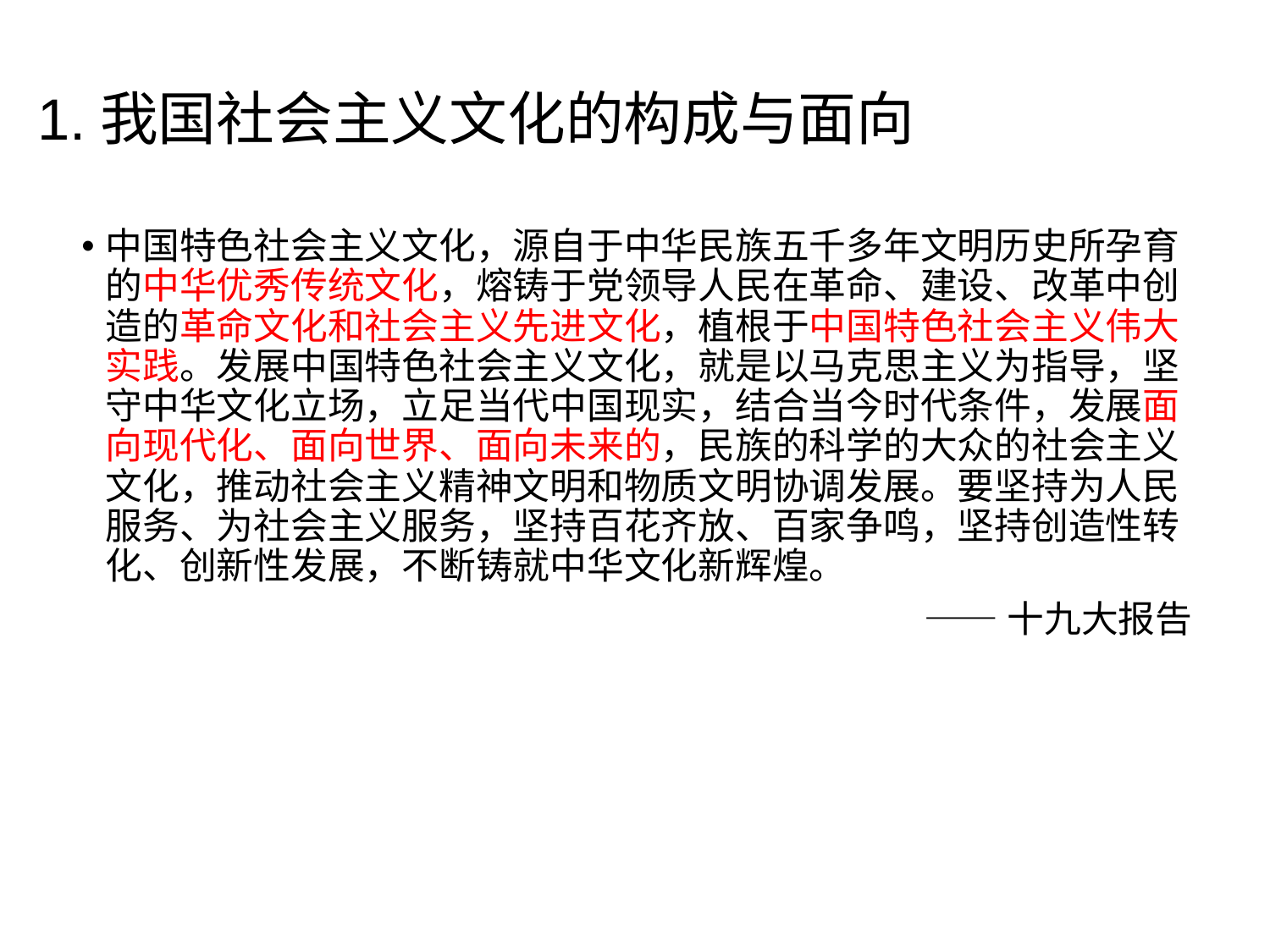

# 1.我国社会主义文化的构成与面向
中国特色社会主义文化，源自于中华民族五千多年文明历史所孕育的中华优秀传统文化，熔铸于党领导人民在革命、建设、改革中创造的革命文化和社会主义先进文化，植根于中国特色社会主义伟大实践。发展中国特色社会主义文化，就是以马克思主义为指导，坚守中华文化立场，立足当代中国现实，结合当今时代条件，发展面向现代化、面向世界、面向未来的，民族的科学的大众的社会主义文化，推动社会主义精神文明和物质文明协调发展。要坚持为人民服务、为社会主义服务，坚持百花齐放、百家争鸣，坚持创造性转化、创新性发展，不断铸就中华文化新辉煌。
——十九大报告